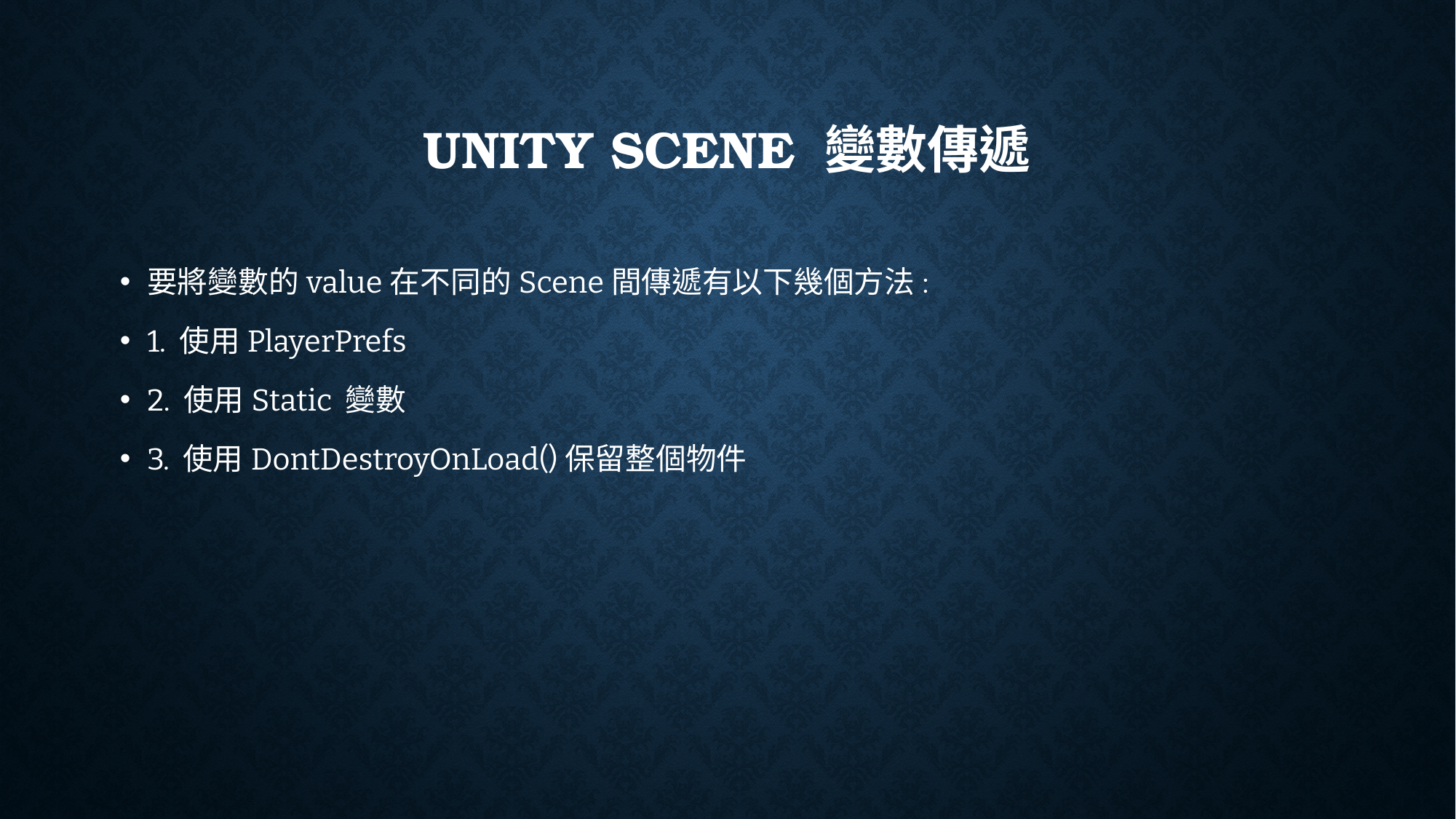

# Unity Scene 變數傳遞
要將變數的value在不同的Scene間傳遞有以下幾個方法:
1. 使用PlayerPrefs
2. 使用Static 變數
3. 使用DontDestroyOnLoad()保留整個物件